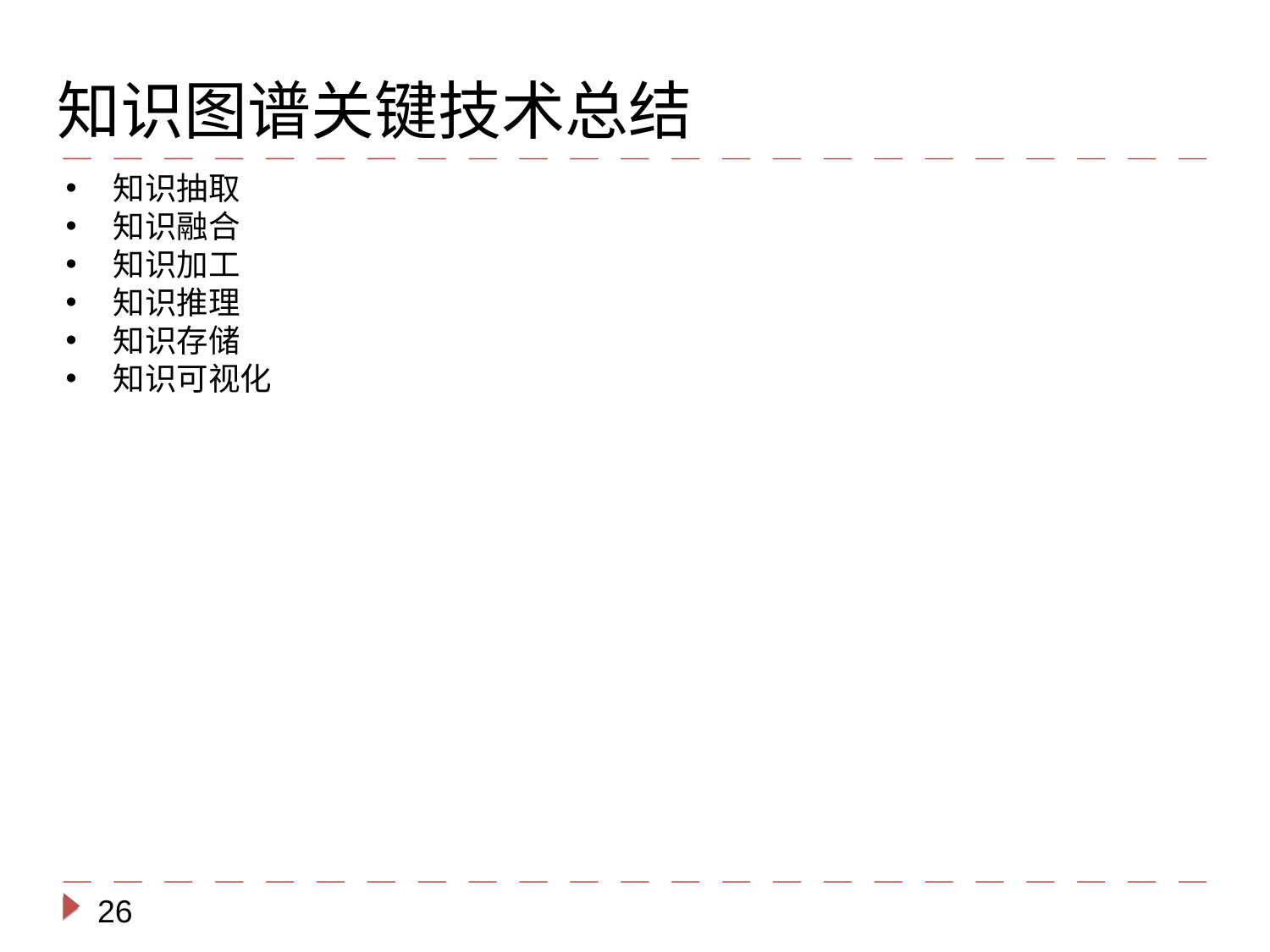

知识图谱关键技术总结
知识抽取
知识融合
知识加工
知识推理
知识存储
知识可视化

26